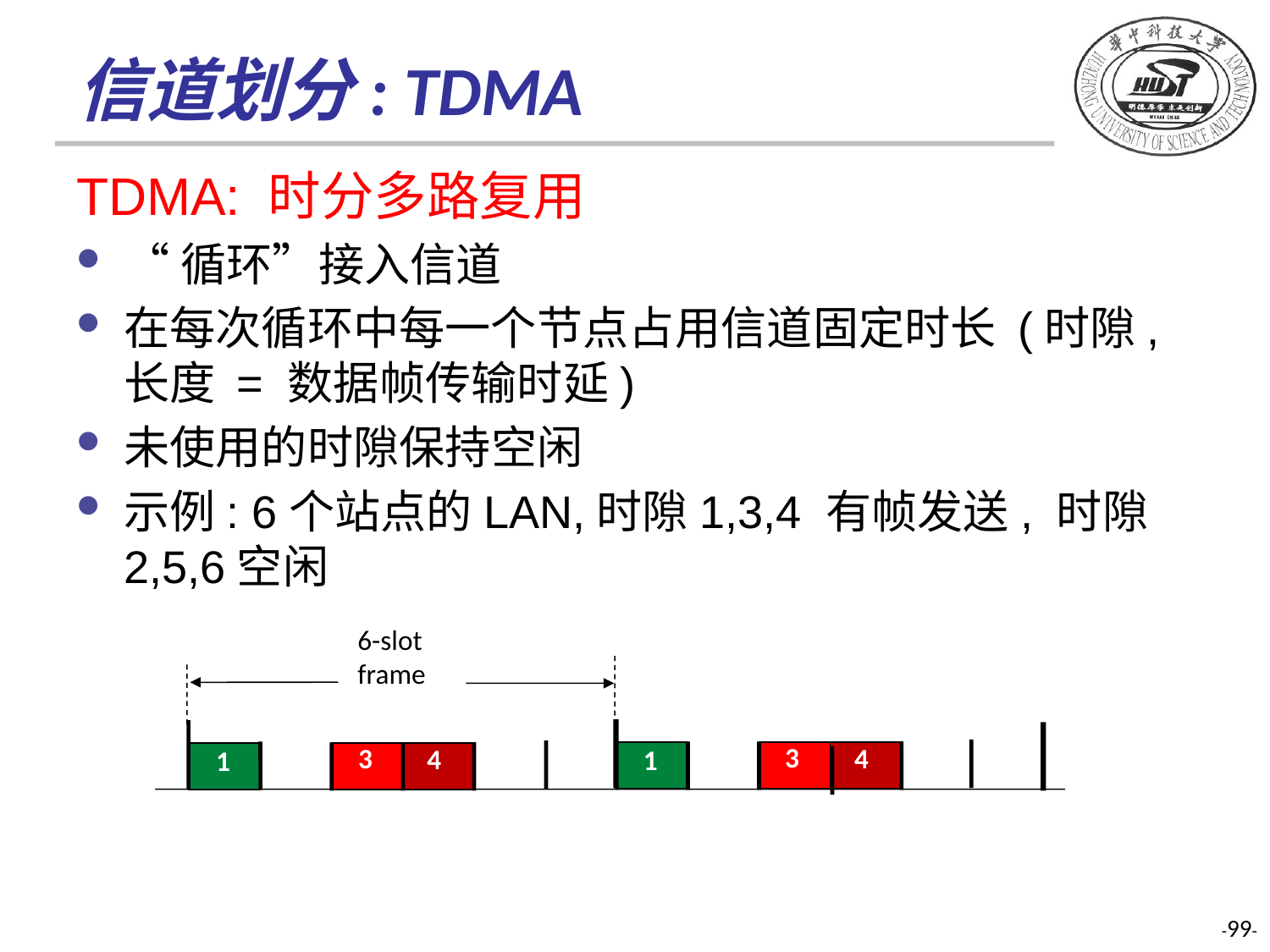

# 信道划分: TDMA
TDMA: 时分多路复用
“循环”接入信道
在每次循环中每一个节点占用信道固定时长 (时隙, 长度 = 数据帧传输时延)
未使用的时隙保持空闲
示例: 6个站点的LAN,时隙1,3,4 有帧发送, 时隙2,5,6空闲

6-slot
frame

3
3
4
4
1
1

-99-